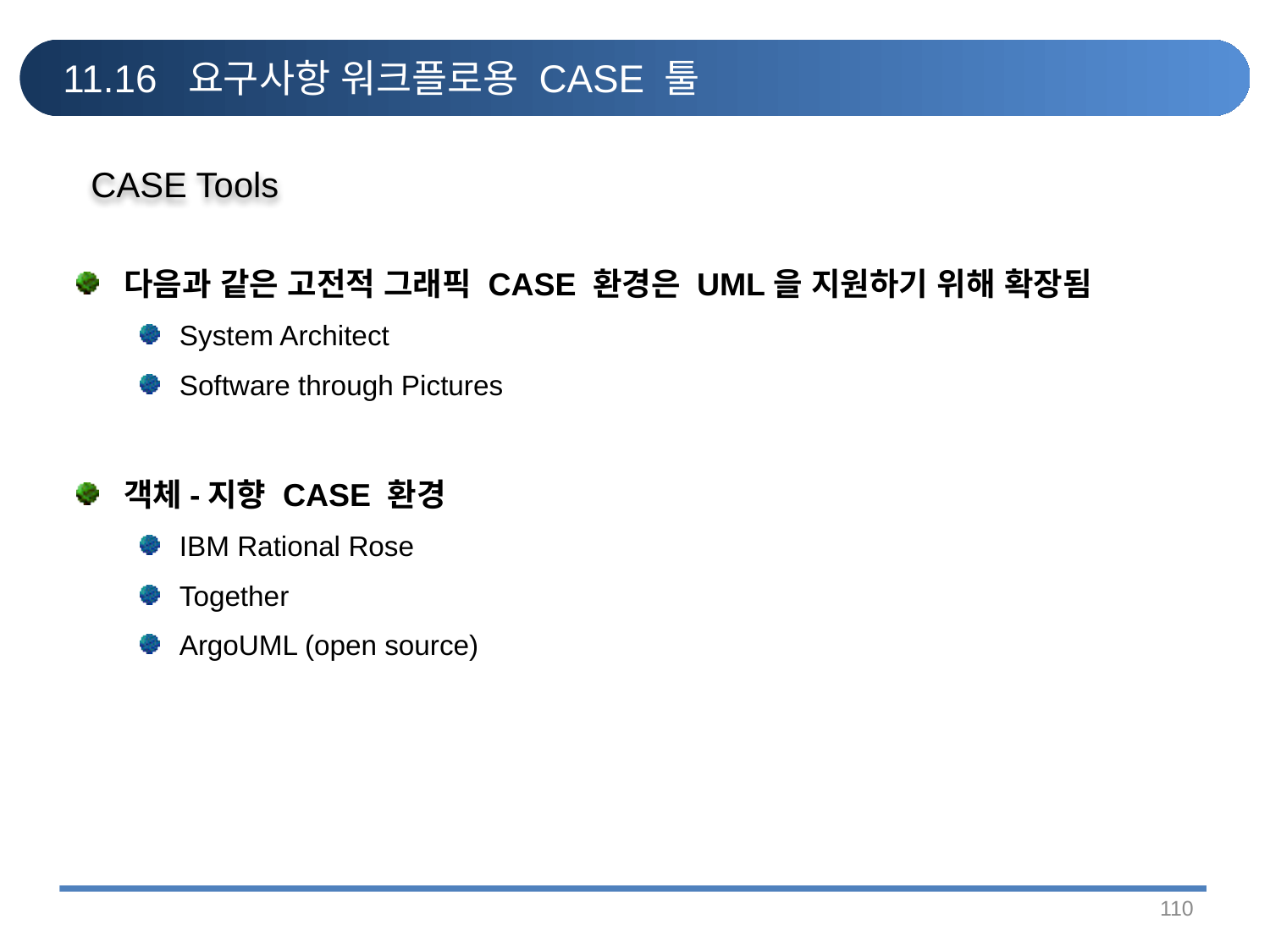

# 11.16  요구사항 워크플로용 CASE 툴
CASE Tools
다음과 같은 고전적 그래픽 CASE 환경은 UML을 지원하기 위해 확장됨
System Architect
Software through Pictures

객체-지향 CASE 환경
IBM Rational Rose
Together
ArgoUML (open source)
110